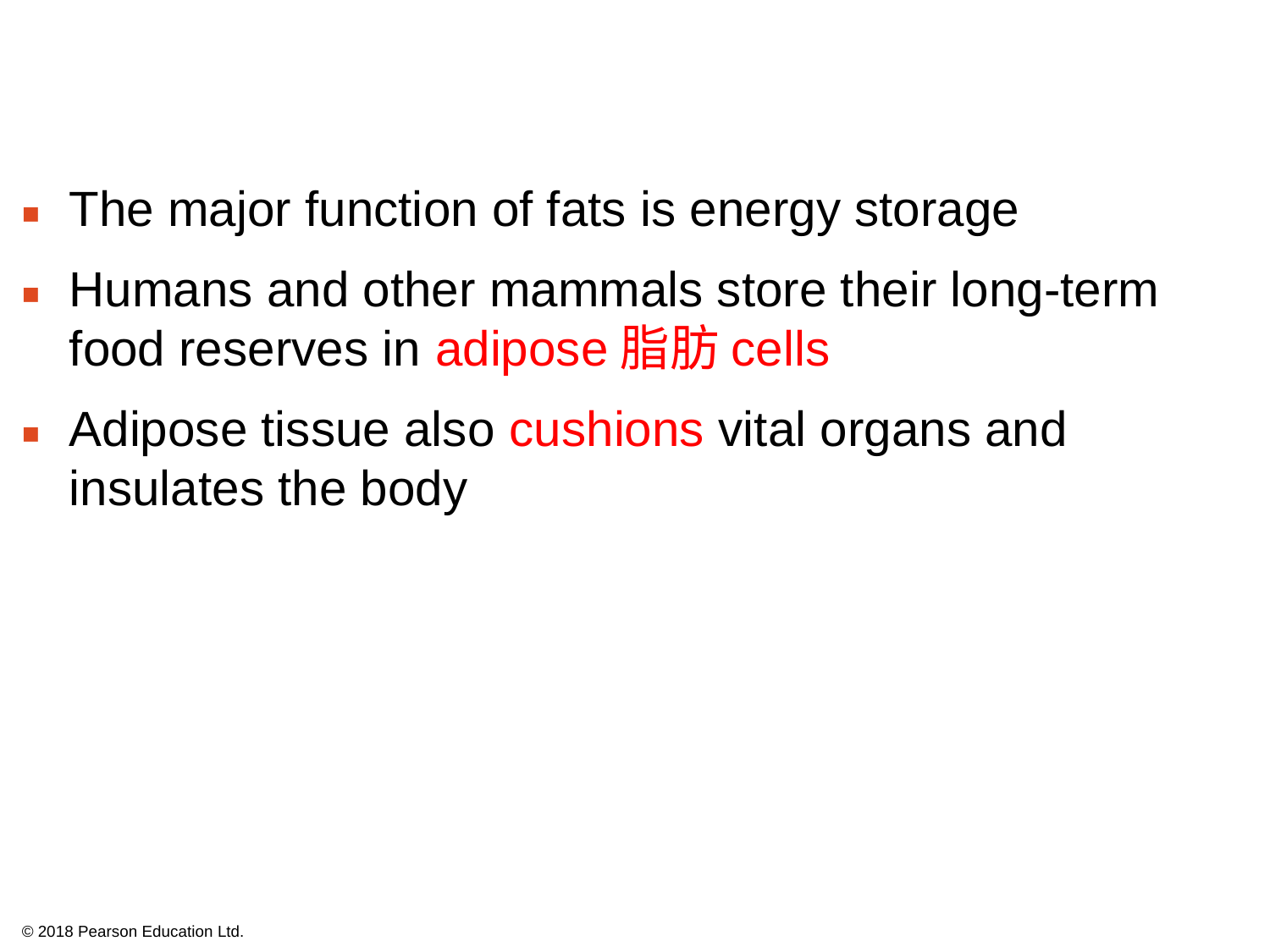

The major function of fats is energy storage
Humans and other mammals store their long-term food reserves in adipose脂肪cells
Adipose tissue also cushions vital organs and insulates the body
© 2018 Pearson Education Ltd.